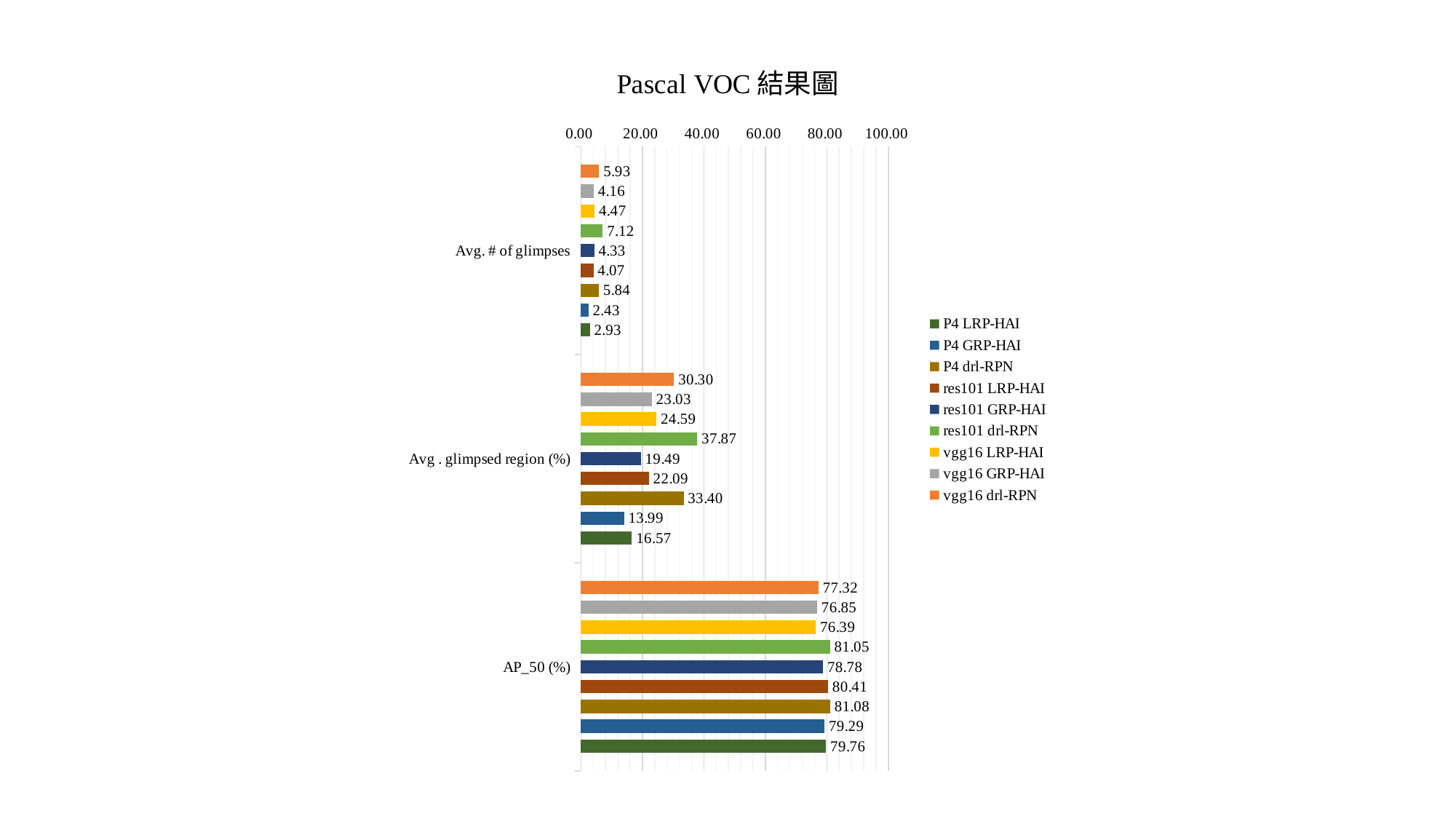

### Chart: Pascal VOC結果圖

| Category | vgg16 | vgg16 | vgg16 | res101 | res101 | res101 | P4 | P4 | P4 |
|---|---|---|---|---|---|---|---|---|---|
| Avg. # of glimpses | 5.932148 | 4.164987 | 4.469701 | 7.120148 | 4.331991 | 4.071493 | 5.844903 | 2.433359 | 2.931743 |
| Avg . glimpsed region (%) | 30.3012 | 23.026699999999998 | 24.5897 | 37.8656 | 19.4922 | 22.0905 | 33.3966 | 13.9938 | 16.566 |
| AP_50 (%) | 77.318 | 76.8468 | 76.3929 | 81.0489 | 78.7765 | 80.4106 | 81.0787 | 79.2878 | 79.7569 |